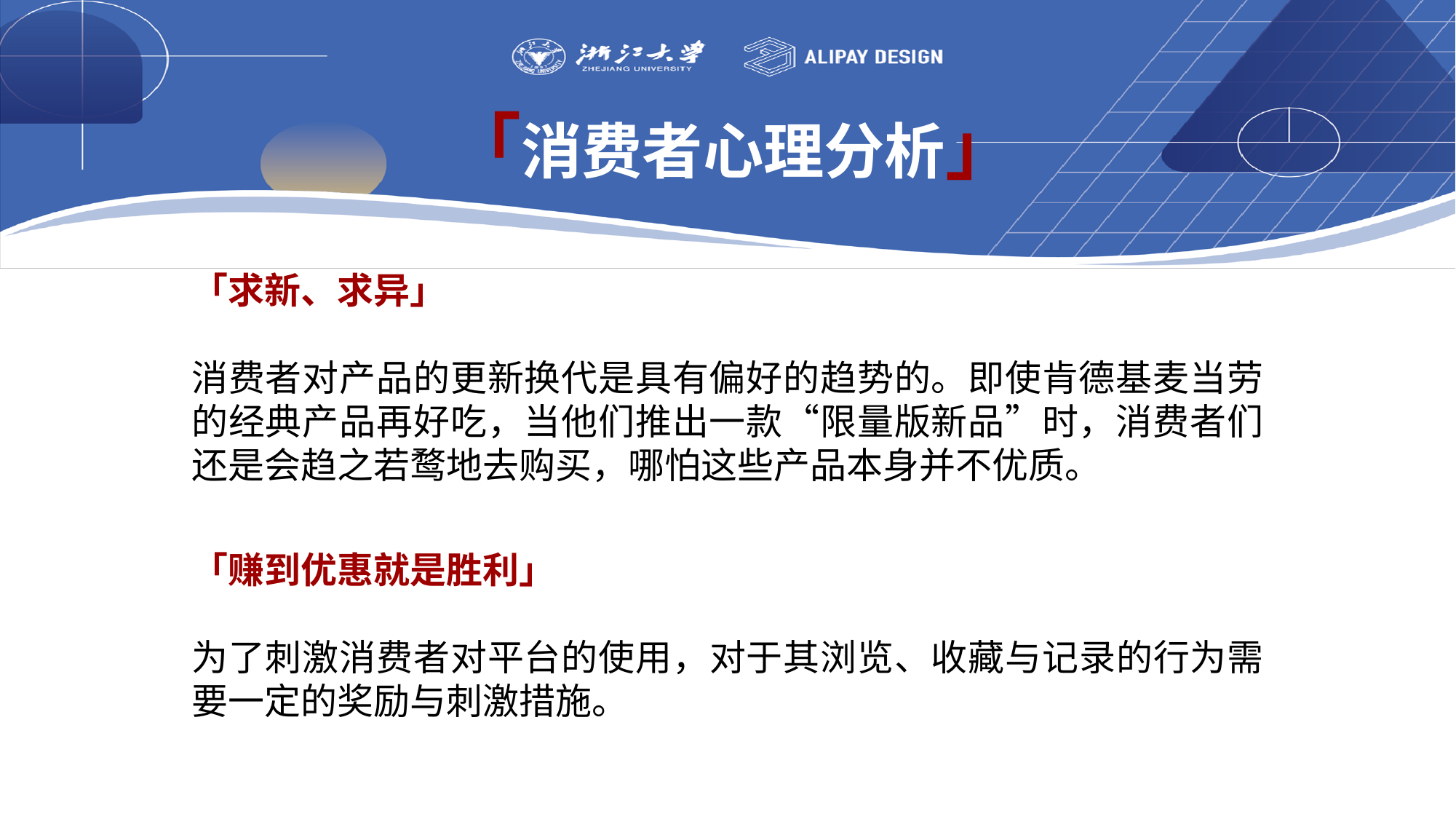

「消费者心理分析」

「求新、求异」

消费者对产品的更新换代是具有偏好的趋势的。即使肯德基麦当劳的经典产品再好吃，当他们推出一款“限量版新品”时，消费者们还是会趋之若鹜地去购买，哪怕这些产品本身并不优质。

「赚到优惠就是胜利」

为了刺激消费者对平台的使用，对于其浏览、收藏与记录的行为需要一定的奖励与刺激措施。